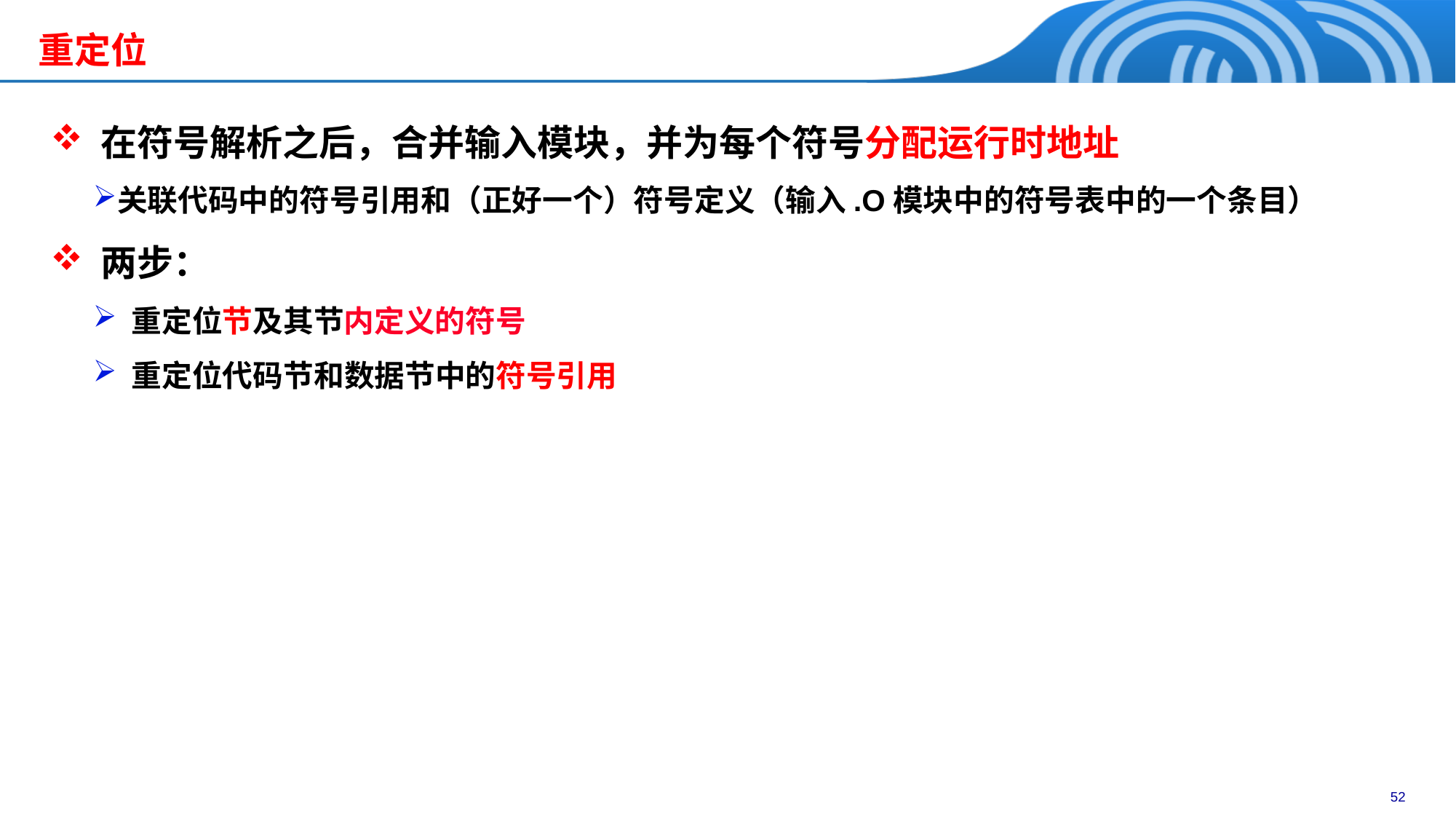

重定位
 在符号解析之后，合并输入模块，并为每个符号分配运行时地址
关联代码中的符号引用和（正好一个）符号定义（输入.O模块中的符号表中的一个条目）
 两步：
 重定位节及其节内定义的符号
 重定位代码节和数据节中的符号引用